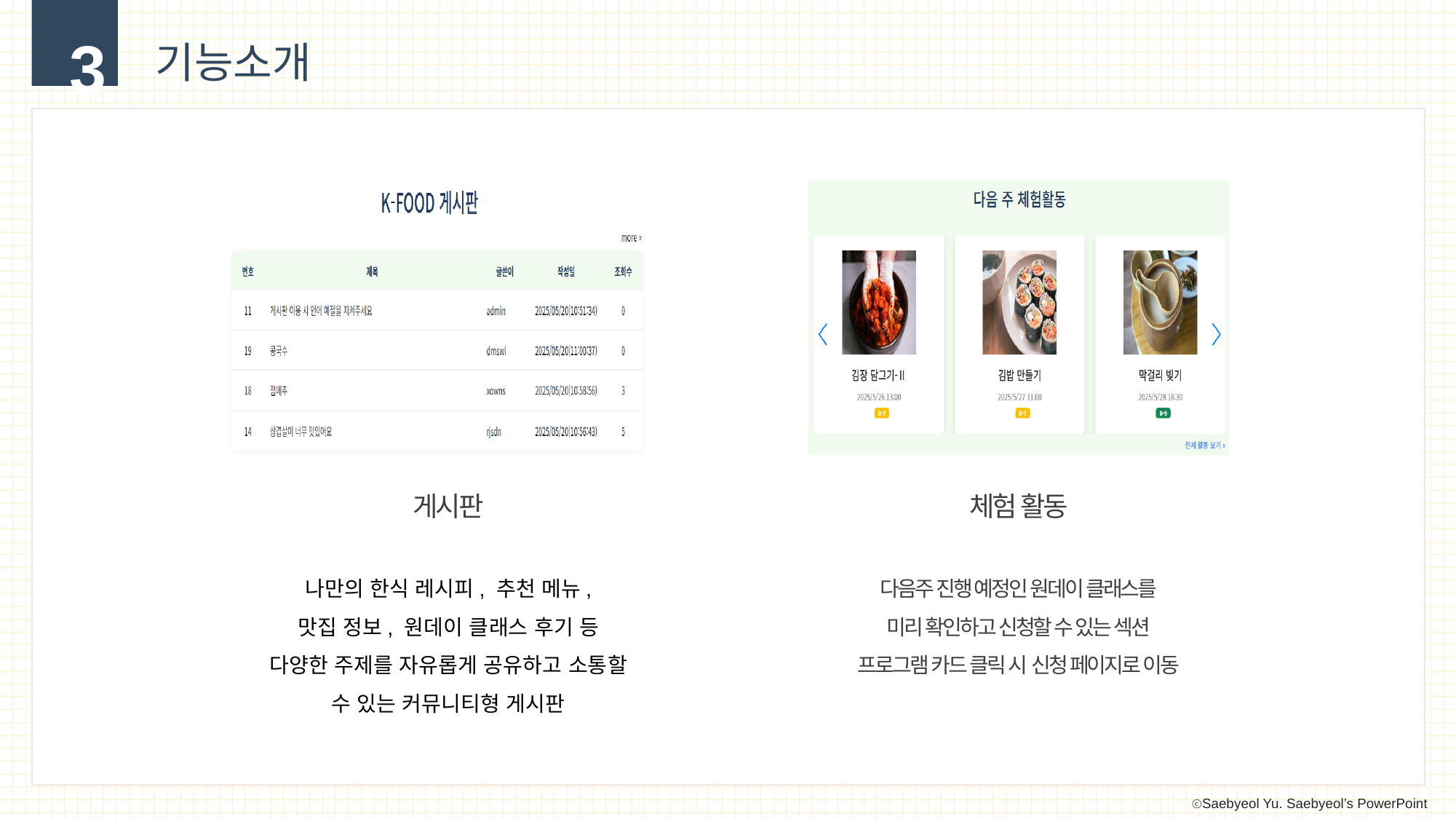

3
기능소개

게시판
체험 활동
나만의 한식 레시피, 추천 메뉴,
맛집 정보, 원데이 클래스 후기 등
다양한 주제를 자유롭게 공유하고 소통할 수 있는 커뮤니티형 게시판
다음주 진행 예정인 원데이 클래스를
미리 확인하고 신청할 수 있는 섹션
프로그램 카드 클릭 시 신청 페이지로 이동